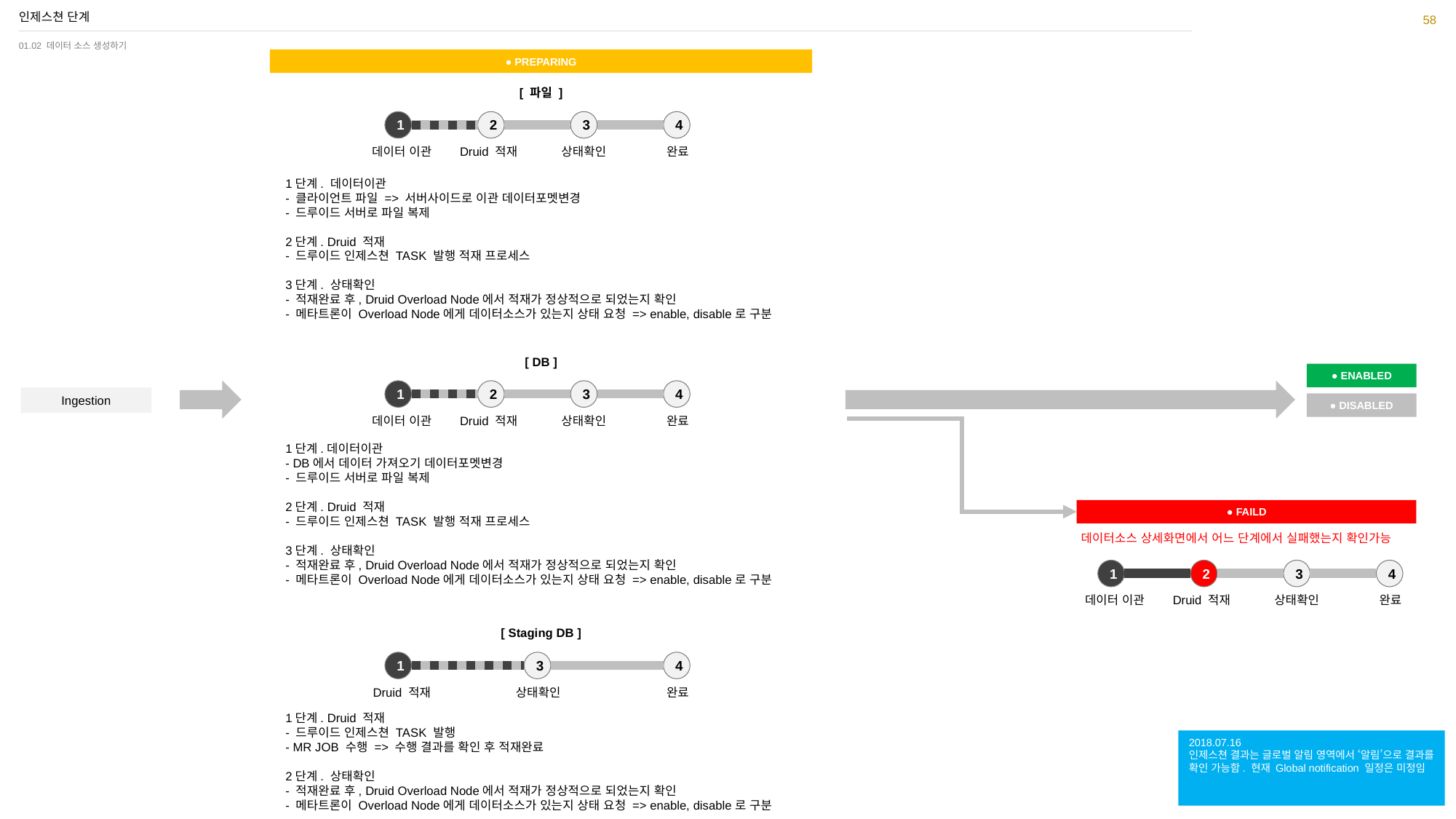

58
# 인제스쳔 단계
01.02 데이터 소스 생성하기
● PREPARING
[ 파일 ]
1
2
3
4
데이터 이관
Druid 적재
상태확인
완료
1단계. 데이터이관
- 클라이언트 파일 => 서버사이드로 이관 데이터포멧변경
- 드루이드 서버로 파일 복제

2단계. Druid 적재
- 드루이드 인제스쳔 TASK 발행 적재 프로세스

3단계. 상태확인
- 적재완료 후, Druid Overload Node에서 적재가 정상적으로 되었는지 확인
- 메타트론이 Overload Node에게 데이터소스가 있는지 상태 요청 => enable, disable로 구분
[ DB ]
● ENABLED

1
2
3
4
Ingestion
● DISABLED
데이터 이관
Druid 적재
상태확인
완료
1단계.데이터이관
- DB에서 데이터 가져오기 데이터포멧변경
- 드루이드 서버로 파일 복제

2단계. Druid 적재
- 드루이드 인제스쳔 TASK 발행 적재 프로세스

3단계. 상태확인
- 적재완료 후, Druid Overload Node에서 적재가 정상적으로 되었는지 확인
- 메타트론이 Overload Node에게 데이터소스가 있는지 상태 요청 => enable, disable로 구분
● FAILD
데이터소스 상세화면에서 어느 단계에서 실패했는지 확인가능
1
2
3
4
데이터 이관
Druid 적재
상태확인
완료
[ Staging DB ]
1
3
4
Druid 적재
상태확인
완료
1단계. Druid 적재
- 드루이드 인제스쳔 TASK 발행
- MR JOB 수행 => 수행 결과를 확인 후 적재완료

2단계. 상태확인
- 적재완료 후, Druid Overload Node에서 적재가 정상적으로 되었는지 확인
- 메타트론이 Overload Node에게 데이터소스가 있는지 상태 요청 => enable, disable로 구분
2018.07.16
인제스쳔 결과는 글로벌 알림 영역에서 ‘알림’으로 결과를 확인 가능함. 현재 Global notification 일정은 미정임